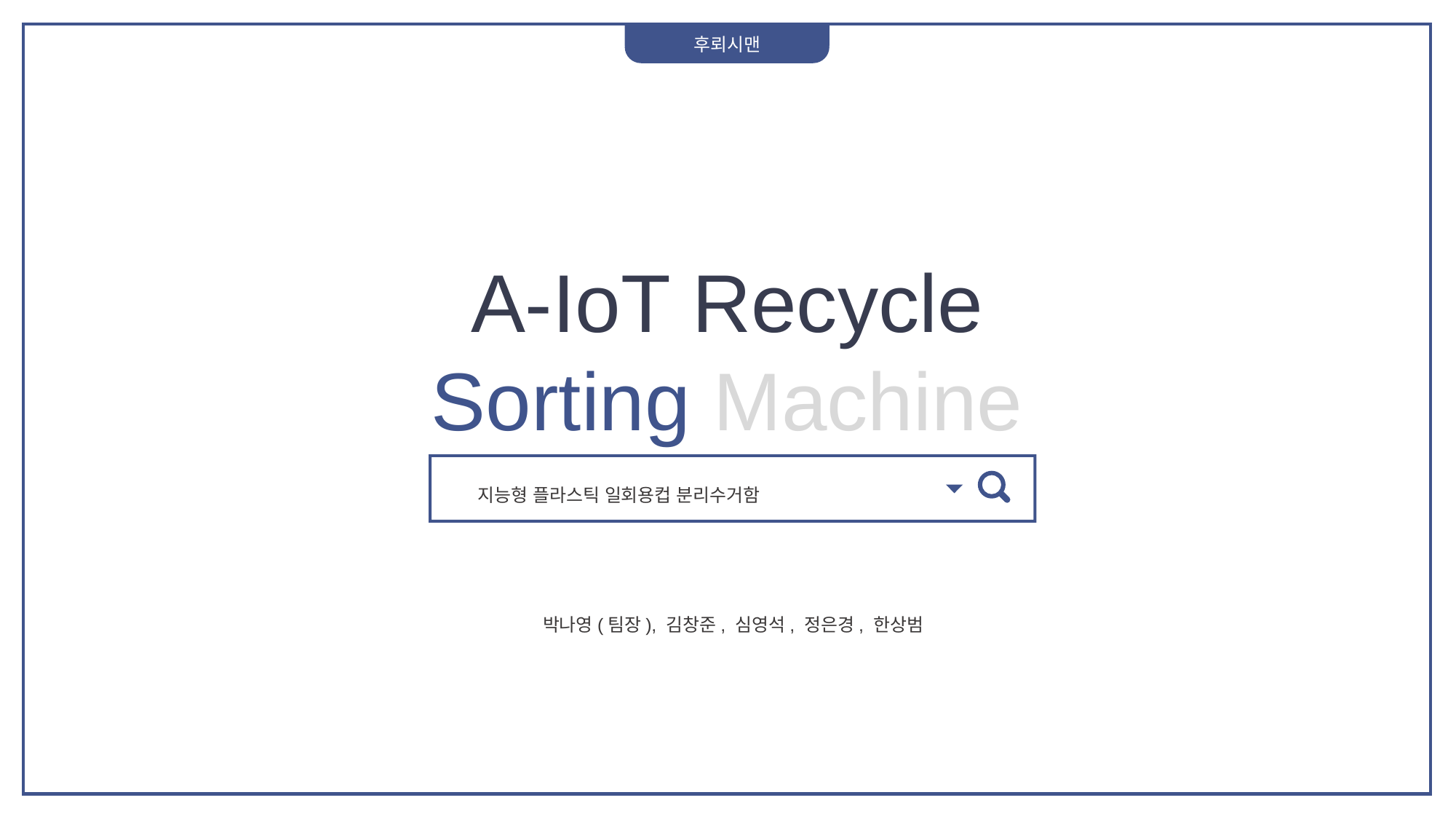

후뢰시맨
A-IoT Recycle
Sorting Machine

지능형 플라스틱 일회용컵 분리수거함

박나영(팀장), 김창준, 심영석, 정은경, 한상범